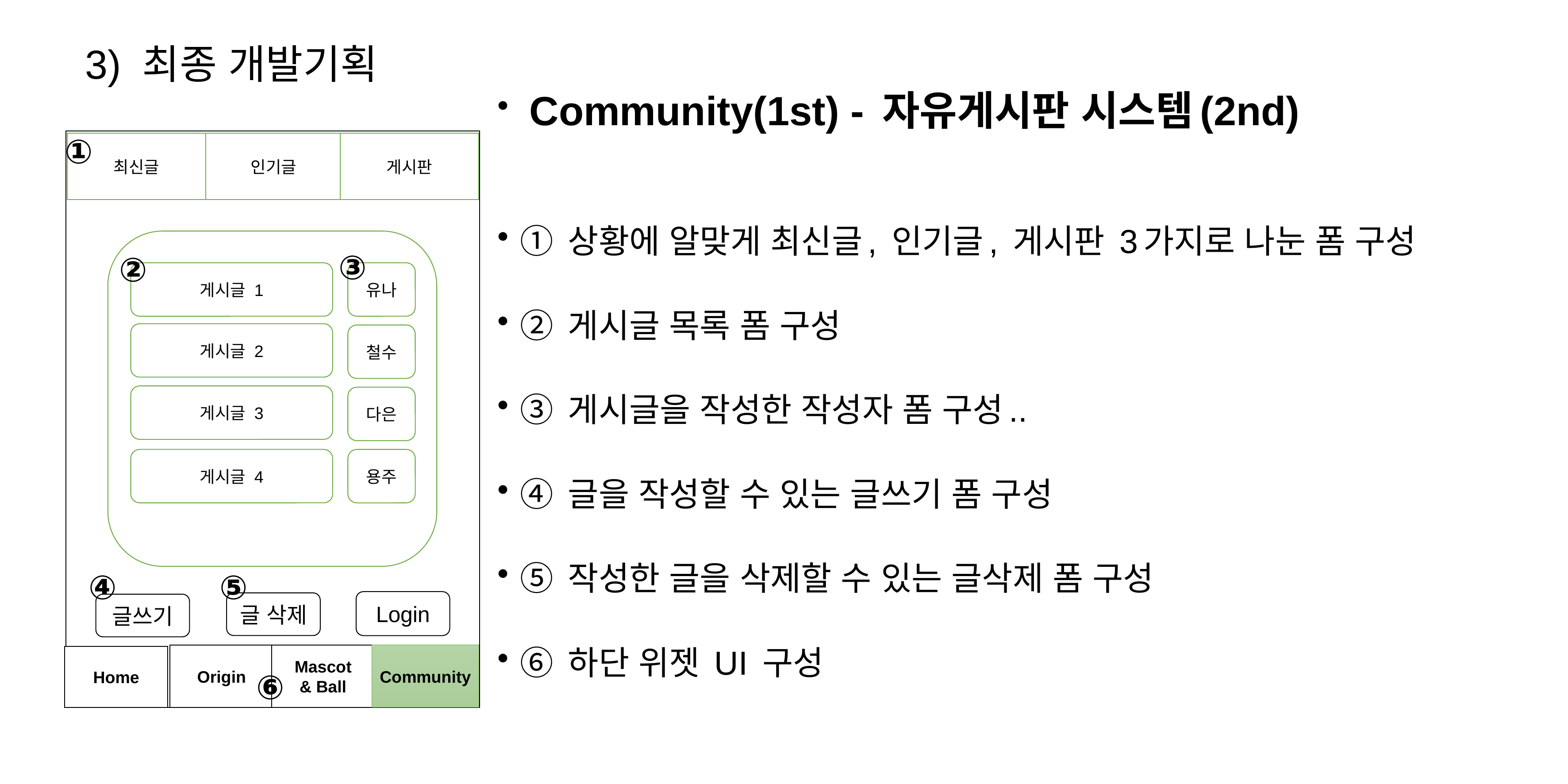

# 3) 최종 개발기획
 Community(1st) - 자유게시판 시스템(2nd)

① 상황에 알맞게 최신글, 인기글, 게시판 3가지로 나눈 폼 구성

② 게시글 목록 폼 구성

③ 게시글을 작성한 작성자 폼 구성..

④ 글을 작성할 수 있는 글쓰기 폼 구성

⑤ 작성한 글을 삭제할 수 있는 글삭제 폼 구성

⑥ 하단 위젯 UI 구성

①
①

최신글
인기글
게시판

③
②
게시글 1
유나

게시글 2
철수
게시글 3
다은
게시글 4
용주
④
⑤
Login
글 삭제
글쓰기
Origin
Mascot
& Ball
Community
Home
⑥